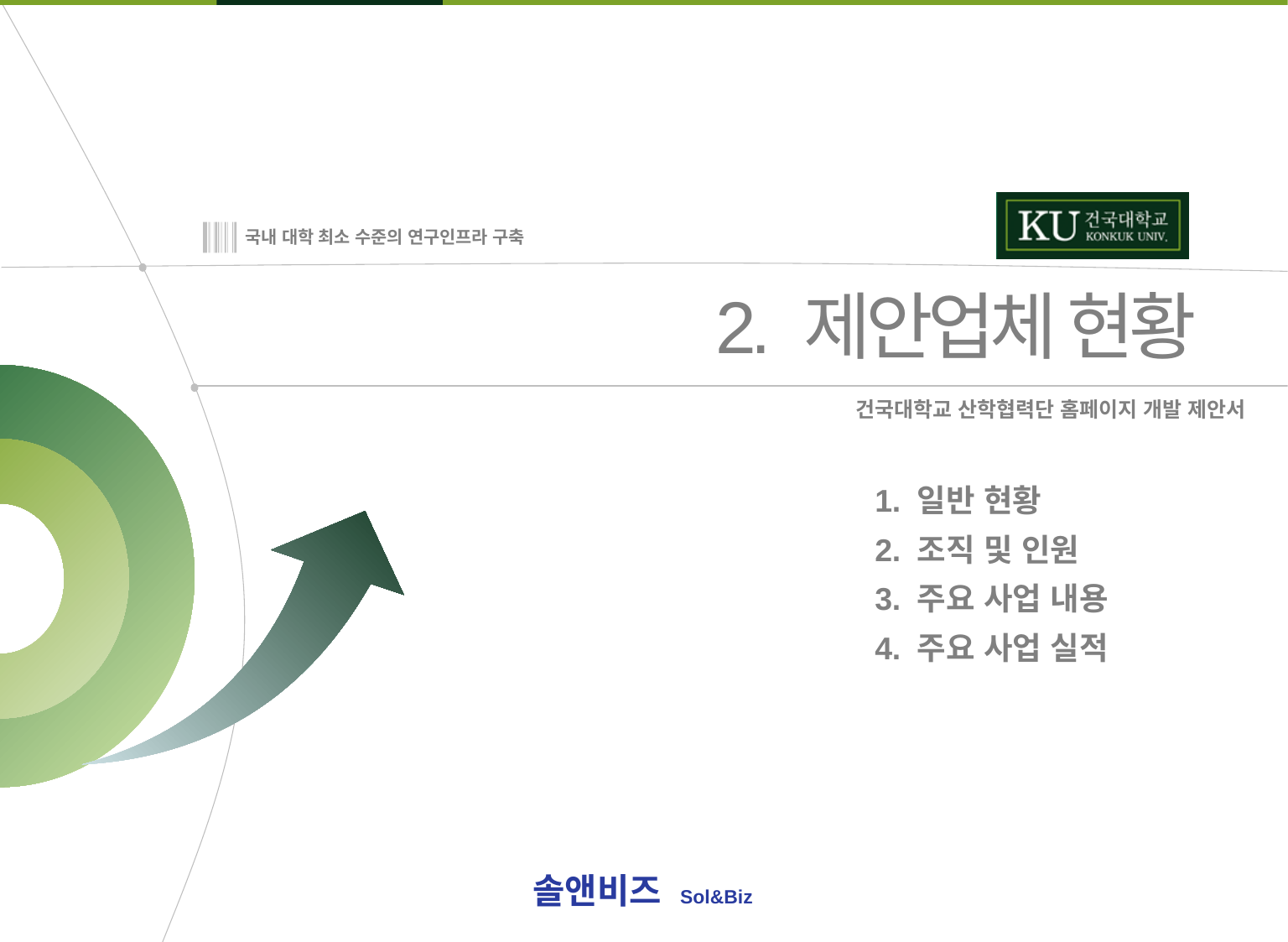

1. 일반 현황
2. 조직 및 인원
3. 주요 사업 내용
4. 주요 사업 실적